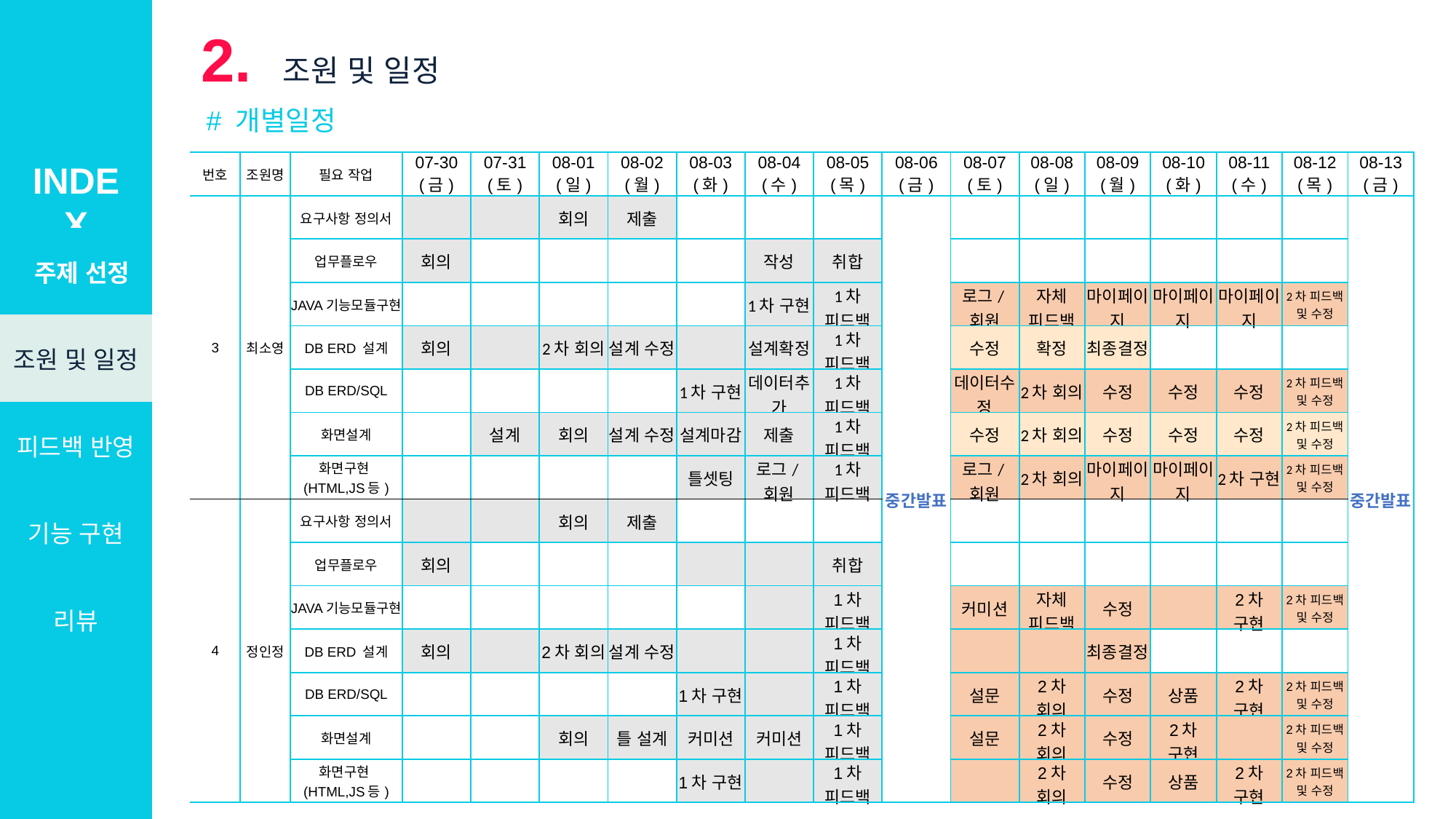

2. 조원 및 일정
# 개별일정
INDEX
| 번호 | 조원명 | 필요 작업 | 07-30 (금) | 07-31 (토) | 08-01 (일) | 08-02 (월) | 08-03 (화) | 08-04 (수) | 08-05 (목) | 08-06 (금) | 08-07 (토) | 08-08 (일) | 08-09 (월) | 08-10 (화) | 08-11 (수) | 08-12 (목) | 08-13 (금) |
| --- | --- | --- | --- | --- | --- | --- | --- | --- | --- | --- | --- | --- | --- | --- | --- | --- | --- |
| 3 | 최소영 | 요구사항 정의서 |  |  | 회의 | 제출 |  |  |  | 중간발표 |  |  |  |  |  |  | 중간발표 |
|  |  | 업무플로우 | 회의 |  |  |  |  | 작성 | 취합 |  |  |  |  |  |  |  |  |
|  |  | JAVA기능모듈구현 |  |  |  |  |  | 1차 구현 | 1차 피드백 |  | 로그/회원 | 자체 피드백 | 마이페이지 | 마이페이지 | 마이페이지 | 2차 피드백 및 수정 |  |
|  |  | DB ERD 설계 | 회의 |  | 2차 회의 | 설계 수정 |  | 설계확정 | 1차 피드백 |  | 수정 | 확정 | 최종결정 |  |  |  |  |
|  |  | DB ERD/SQL |  |  |  |  | 1차 구현 | 데이터추가 | 1차 피드백 |  | 데이터수정 | 2차 회의 | 수정 | 수정 | 수정 | 2차 피드백 및 수정 |  |
|  |  | 화면설계 |  | 설계 | 회의 | 설계 수정 | 설계마감 | 제출 | 1차 피드백 |  | 수정 | 2차 회의 | 수정 | 수정 | 수정 | 2차 피드백 및 수정 |  |
|  |  | 화면구현(HTML,JS등) |  |  |  |  | 틀셋팅 | 로그/회원 | 1차 피드백 |  | 로그/회원 | 2차 회의 | 마이페이지 | 마이페이지 | 2차 구현 | 2차 피드백 및 수정 |  |
| 4 | 정인정 | 요구사항 정의서 |  |  | 회의 | 제출 |  |  |  |  |  |  |  |  |  |  |  |
|  |  | 업무플로우 | 회의 |  |  |  |  |  | 취합 |  |  |  |  |  |  |  |  |
|  |  | JAVA기능모듈구현 |  |  |  |  |  |  | 1차 피드백 |  | 커미션 | 자체 피드백 | 수정 |  | 2차 구현 | 2차 피드백 및 수정 |  |
|  |  | DB ERD 설계 | 회의 |  | 2차 회의 | 설계 수정 |  |  | 1차 피드백 |  |  |  | 최종결정 |  |  |  |  |
|  |  | DB ERD/SQL |  |  |  |  | 1차 구현 |  | 1차 피드백 |  | 설문 | 2차 회의 | 수정 | 상품 | 2차 구현 | 2차 피드백 및 수정 |  |
|  |  | 화면설계 |  |  | 회의 | 틀 설계 | 커미션 | 커미션 | 1차 피드백 |  | 설문 | 2차 회의 | 수정 | 2차 구현 |  | 2차 피드백 및 수정 |  |
|  |  | 화면구현(HTML,JS등) |  |  |  |  | 1차 구현 |  | 1차 피드백 |  |  | 2차 회의 | 수정 | 상품 | 2차 구현 | 2차 피드백 및 수정 |  |
| 주제 선정 |
| --- |
| 조원 및 일정 |
| 피드백 반영 |
| 기능 구현 |
| 리뷰 |